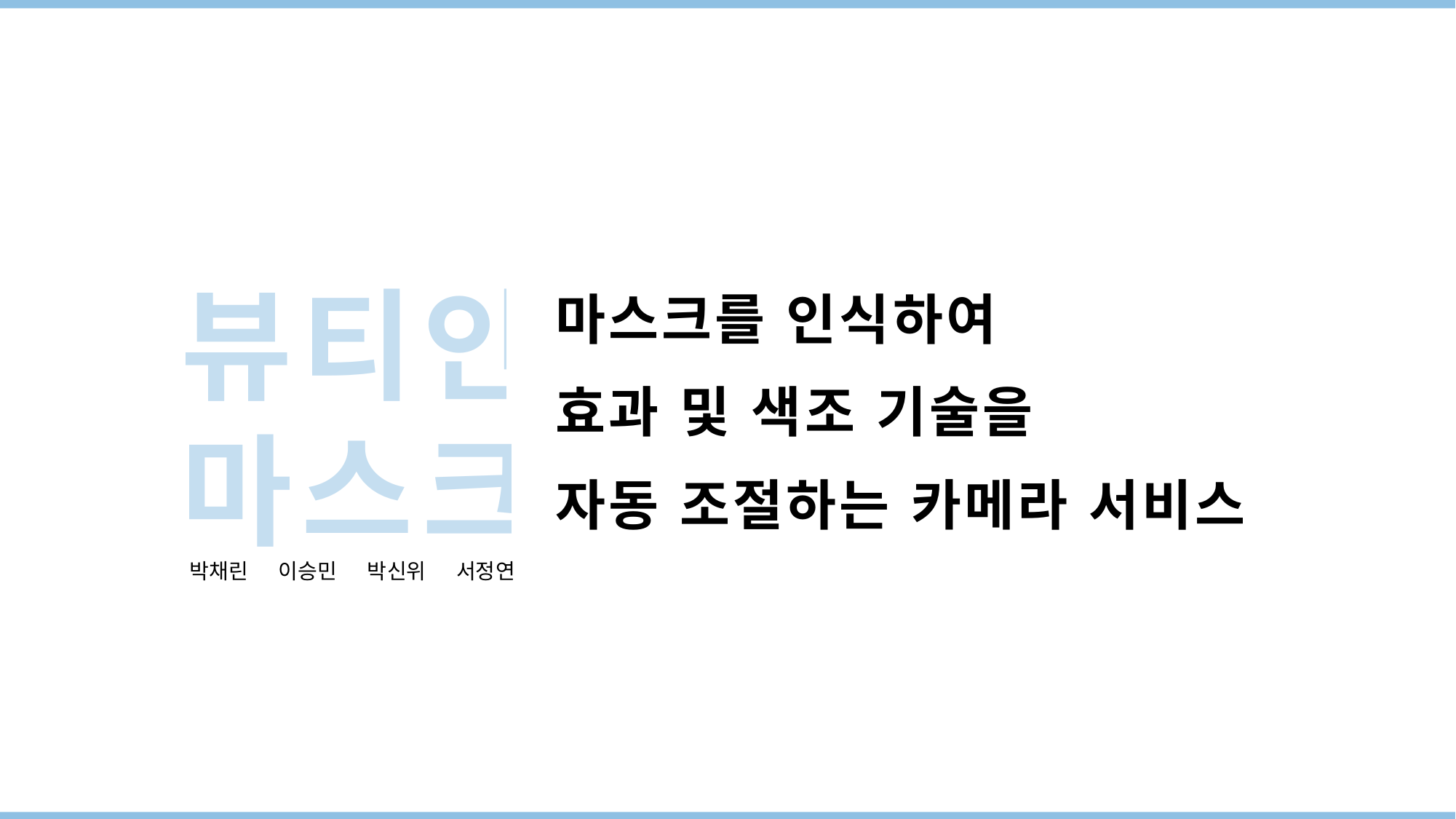

뷰티인
마스크
마스크를 인식하여
효과 및 색조 기술을
자동 조절하는 카메라 서비스
박채린     이승민     박신위     서정연